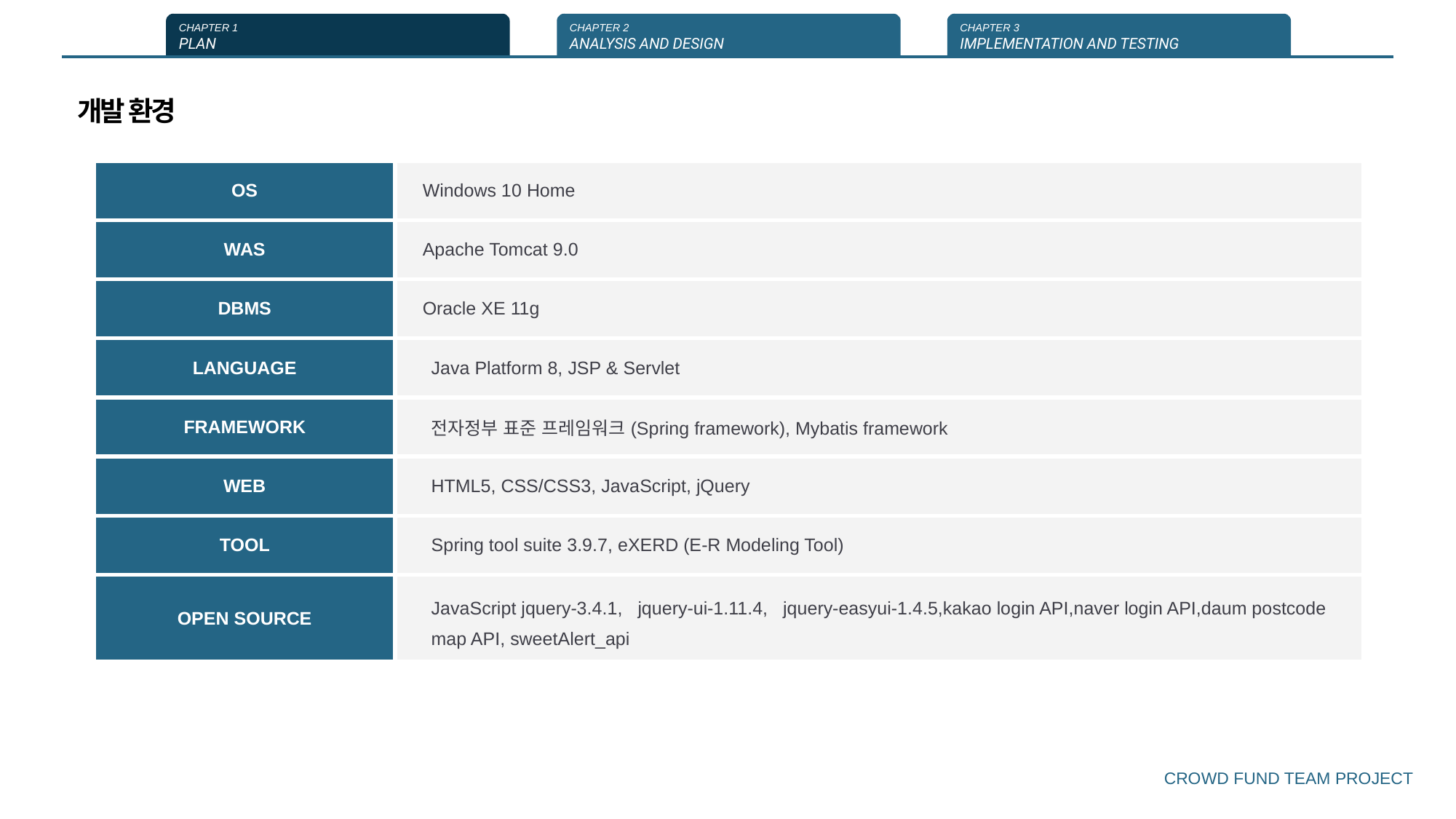

CHAPTER 1
PLAN
CHAPTER 2
ANALYSIS AND DESIGN
CHAPTER 3
IMPLEMENTATION AND TESTING
개발 환경
| OS | Windows 10 Home |
| --- | --- |
| WAS | Apache Tomcat 9.0 |
| DBMS | Oracle XE 11g |
| LANGUAGE | Java Platform 8, JSP & Servlet |
| FRAMEWORK | 전자정부 표준 프레임워크(Spring framework), Mybatis framework |
| WEB | HTML5, CSS/CSS3, JavaScript, jQuery |
| TOOL | Spring tool suite 3.9.7, eXERD (E-R Modeling Tool) |
| OPEN SOURCE | JavaScript jquery-3.4.1, jquery-ui-1.11.4, jquery-easyui-1.4.5,kakao login API,naver login API,daum postcode map API, sweetAlert\_api |
CROWD FUND TEAM PROJECT